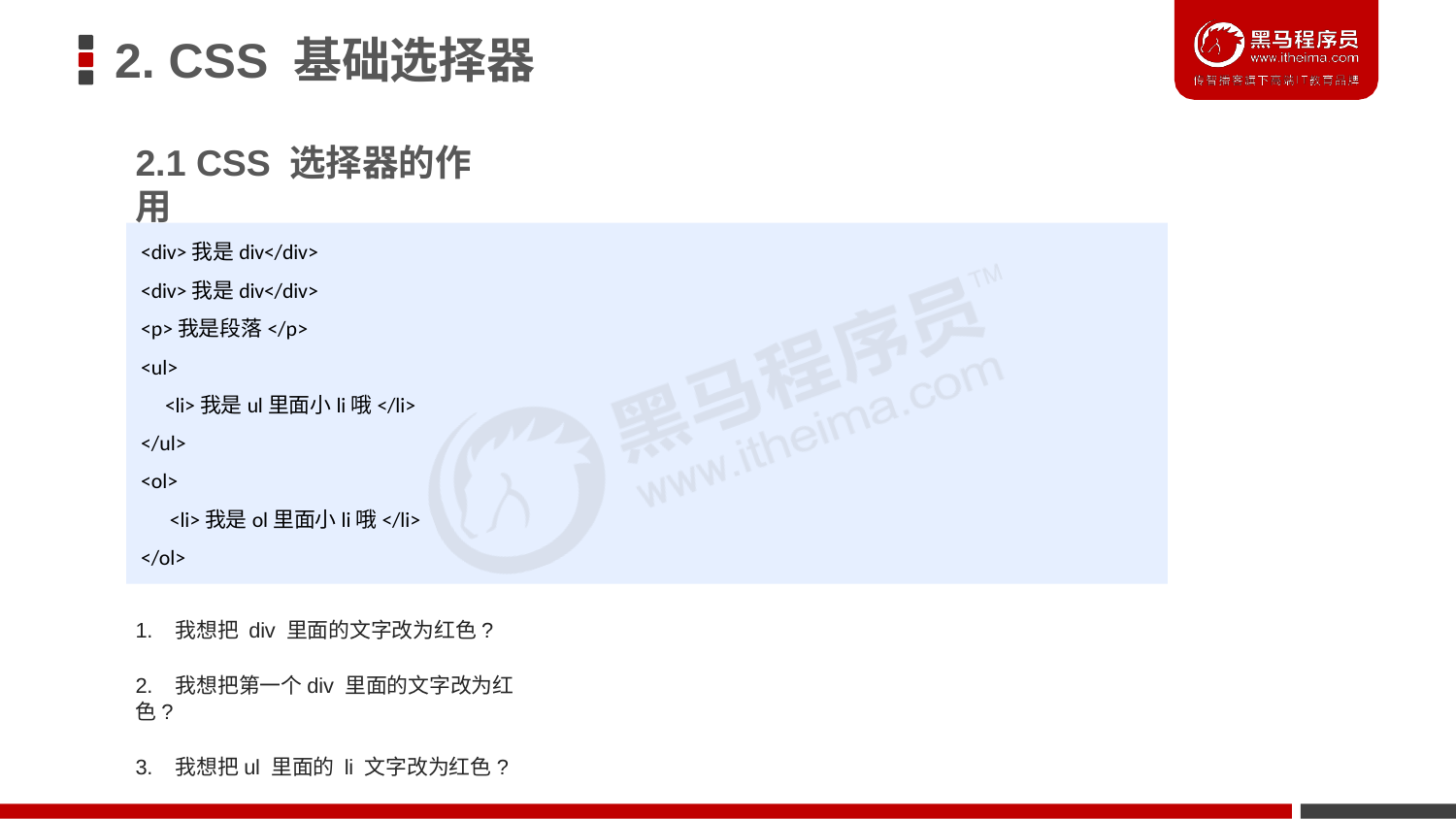

# 2. CSS 基础选择器
2.1 CSS 选择器的作用

<div>我是div</div>
<div>我是div</div>
<p>我是段落</p>
<ul>
<li>我是ul里面小li哦</li>
</ul>
<ol>
<li>我是ol里面小li哦</li>
</ol>
1.   我想把 div 里面的文字改为红色?

2.   我想把第一个div 里面的文字改为红色?

3.   我想把ul 里面的 li 文字改为红色?